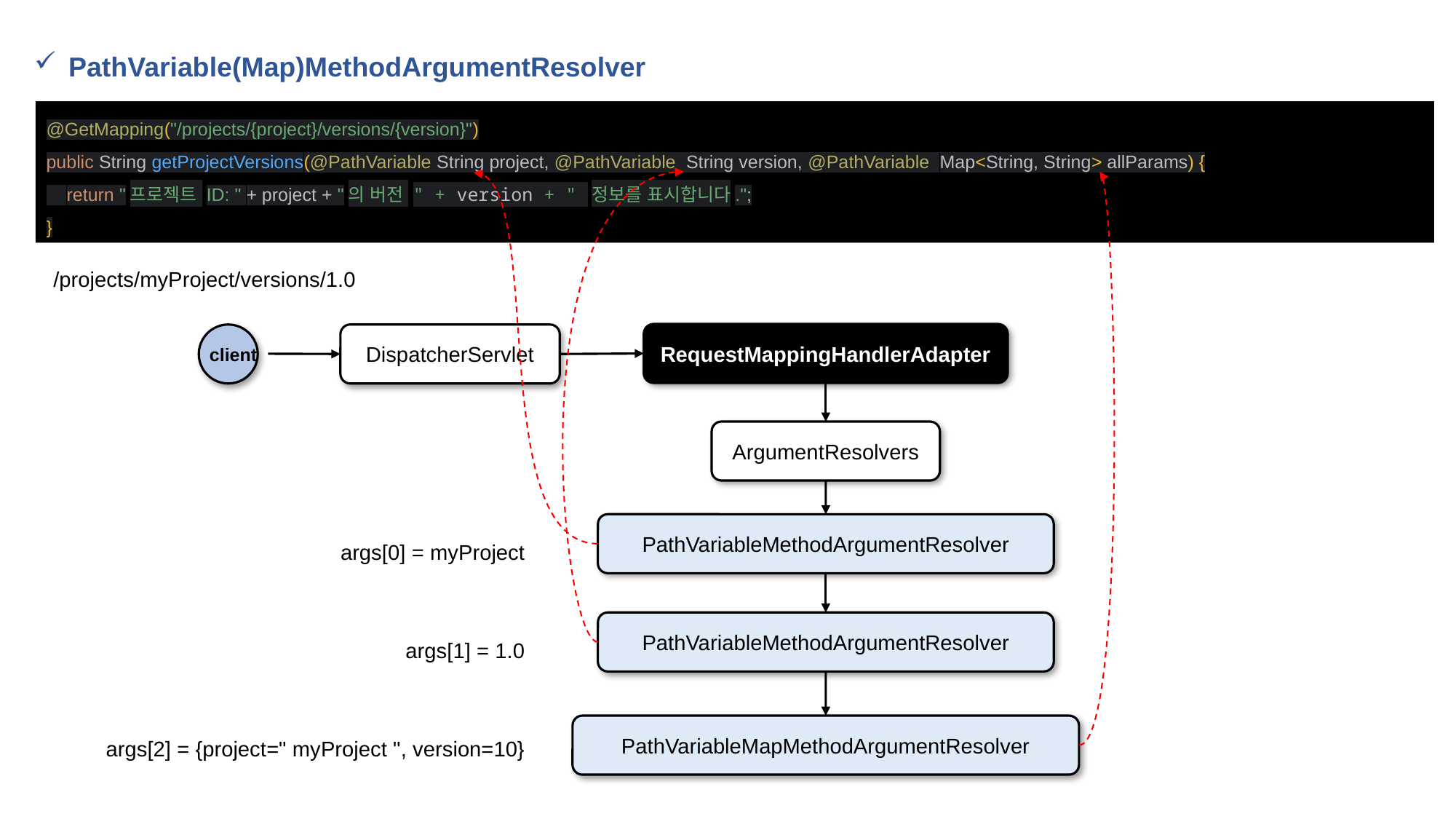

PathVariable(Map)MethodArgumentResolver
@GetMapping("/projects/{project}/versions/{version}")
public String getProjectVersions(@PathVariable String project, @PathVariable  String version, @PathVariable  Map<String, String> allParams) {
    return "프로젝트 ID: " + project + "의 버전 " + version + " 정보를 표시합니다.";
}
/projects/myProject/versions/1.0
RequestMappingHandlerAdapter

client
DispatcherServlet
ArgumentResolvers
PathVariableMethodArgumentResolver
args[0] = myProject
PathVariableMethodArgumentResolver
args[1] = 1.0
PathVariableMapMethodArgumentResolver
args[2] = {project=" myProject ", version=10}